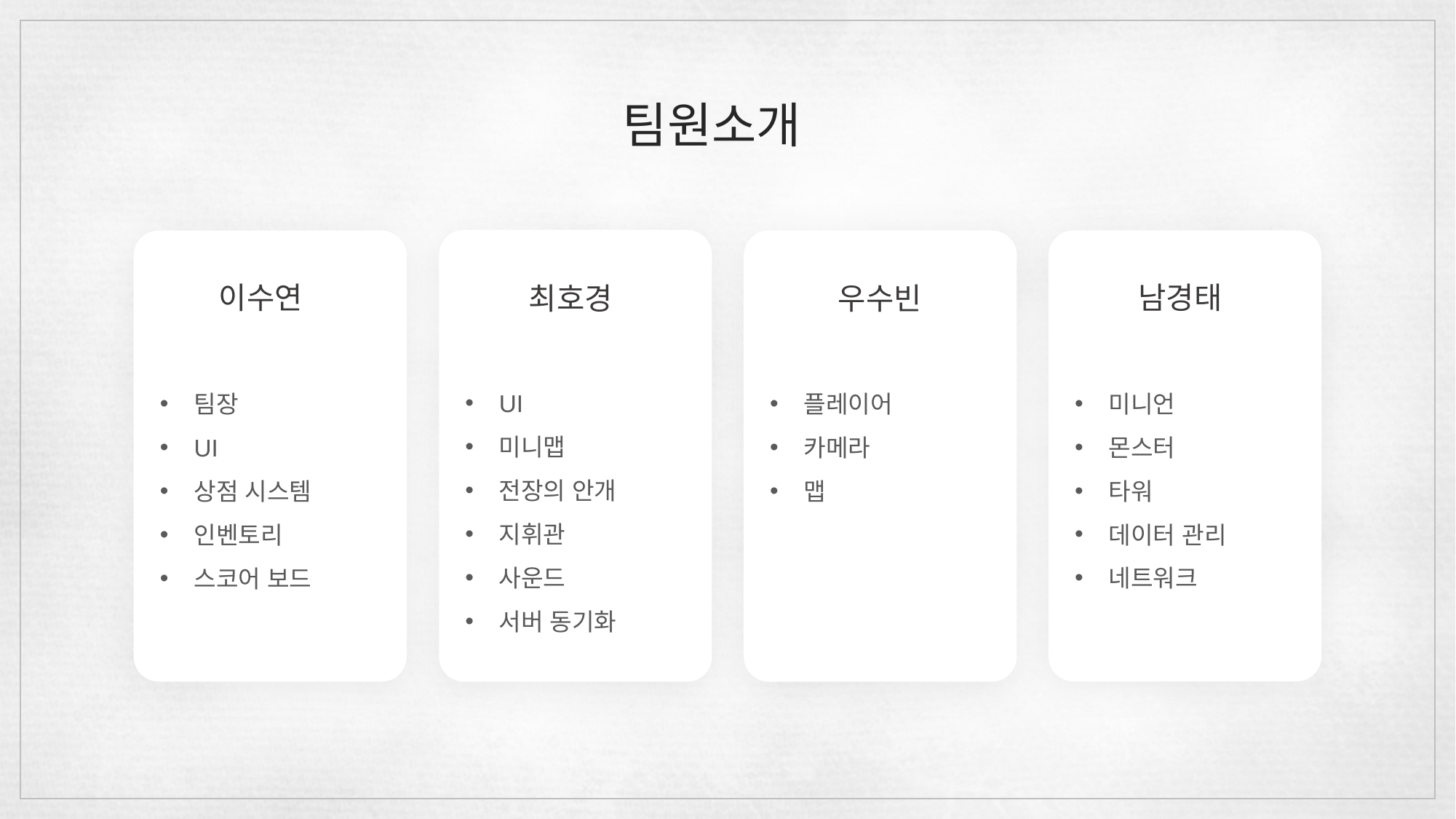

팀원소개

최호경
UI
미니맵
전장의 안개
지휘관
사운드
서버 동기화

남경태
미니언
몬스터
타워
데이터 관리
네트워크

우수빈
플레이어
카메라
맵

이수연
팀장
UI
상점 시스템
인벤토리
스코어 보드